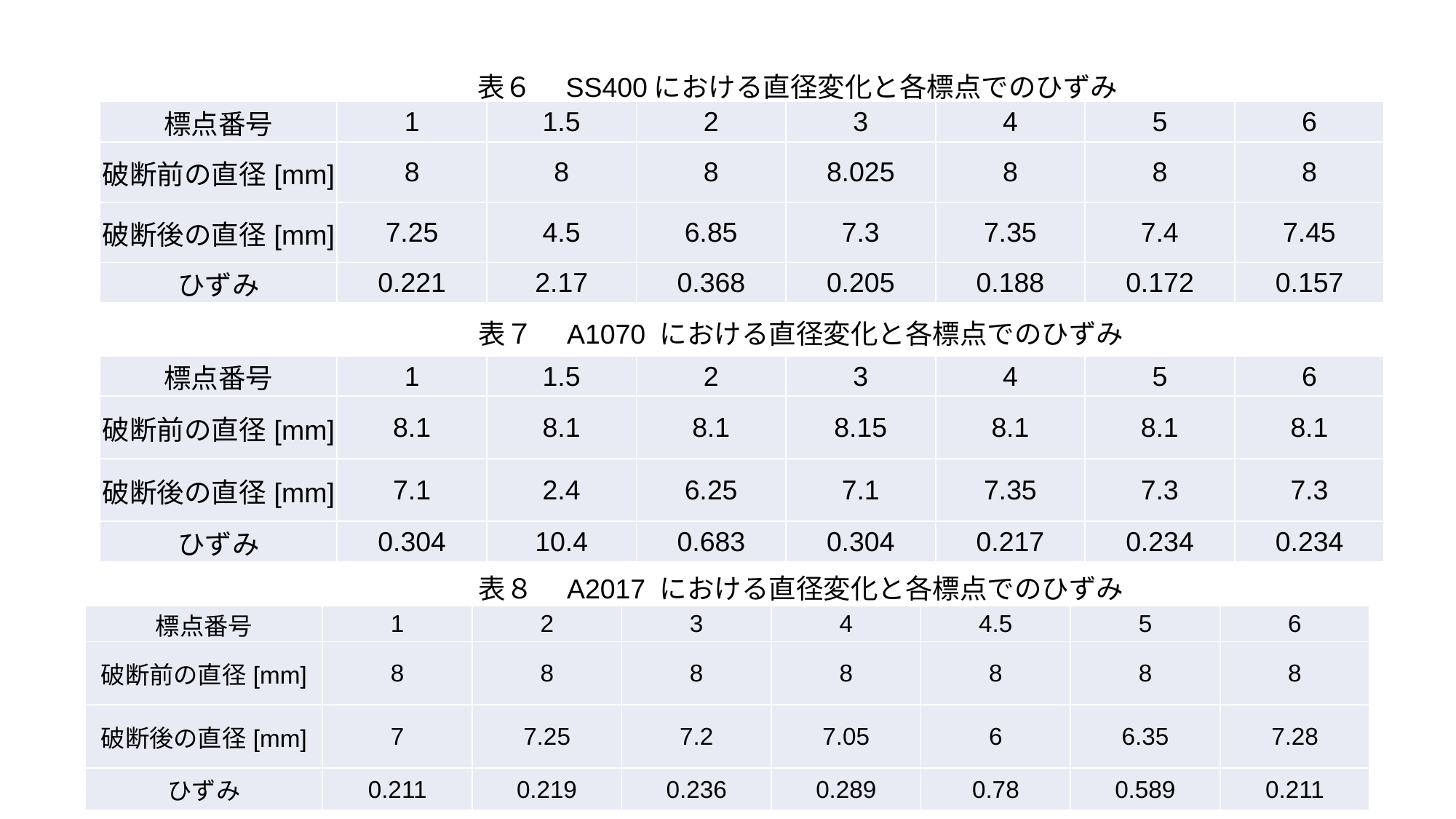

#
表６　SS400における直径変化と各標点でのひずみ
| 標点番号 | 1 | 1.5 | 2 | 3 | 4 | 5 | 6 |
| --- | --- | --- | --- | --- | --- | --- | --- |
| 破断前の直径[mm] | 8 | 8 | 8 | 8.025 | 8 | 8 | 8 |
| 破断後の直径[mm] | 7.25 | 4.5 | 6.85 | 7.3 | 7.35 | 7.4 | 7.45 |
| ひずみ | 0.221 | 2.17 | 0.368 | 0.205 | 0.188 | 0.172 | 0.157 |
表７　A1070 における直径変化と各標点でのひずみ
| 標点番号 | 1 | 1.5 | 2 | 3 | 4 | 5 | 6 |
| --- | --- | --- | --- | --- | --- | --- | --- |
| 破断前の直径[mm] | 8.1 | 8.1 | 8.1 | 8.15 | 8.1 | 8.1 | 8.1 |
| 破断後の直径[mm] | 7.1 | 2.4 | 6.25 | 7.1 | 7.35 | 7.3 | 7.3 |
| ひずみ | 0.304 | 10.4 | 0.683 | 0.304 | 0.217 | 0.234 | 0.234 |
表８　A2017 における直径変化と各標点でのひずみ
| 標点番号 | 1 | 2 | 3 | 4 | 4.5 | 5 | 6 |
| --- | --- | --- | --- | --- | --- | --- | --- |
| 破断前の直径[mm] | 8 | 8 | 8 | 8 | 8 | 8 | 8 |
| 破断後の直径[mm] | 7 | 7.25 | 7.2 | 7.05 | 6 | 6.35 | 7.28 |
| ひずみ | 0.211 | 0.219 | 0.236 | 0.289 | 0.78 | 0.589 | 0.211 |